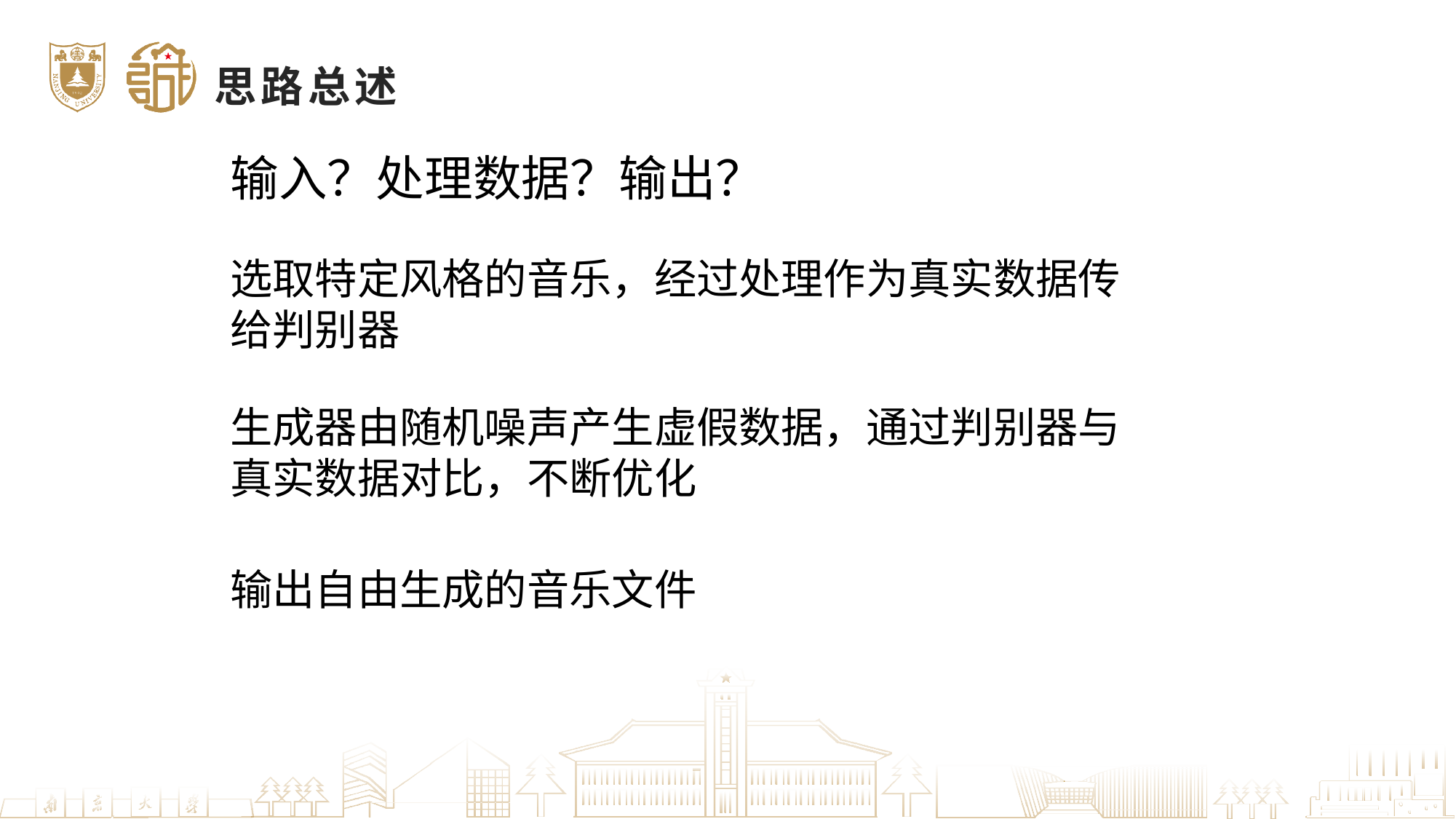

思路总述
输入？处理数据？输出？
选取特定风格的音乐，经过处理作为真实数据传给判别器
生成器由随机噪声产生虚假数据，通过判别器与真实数据对比，不断优化
输出自由生成的音乐文件